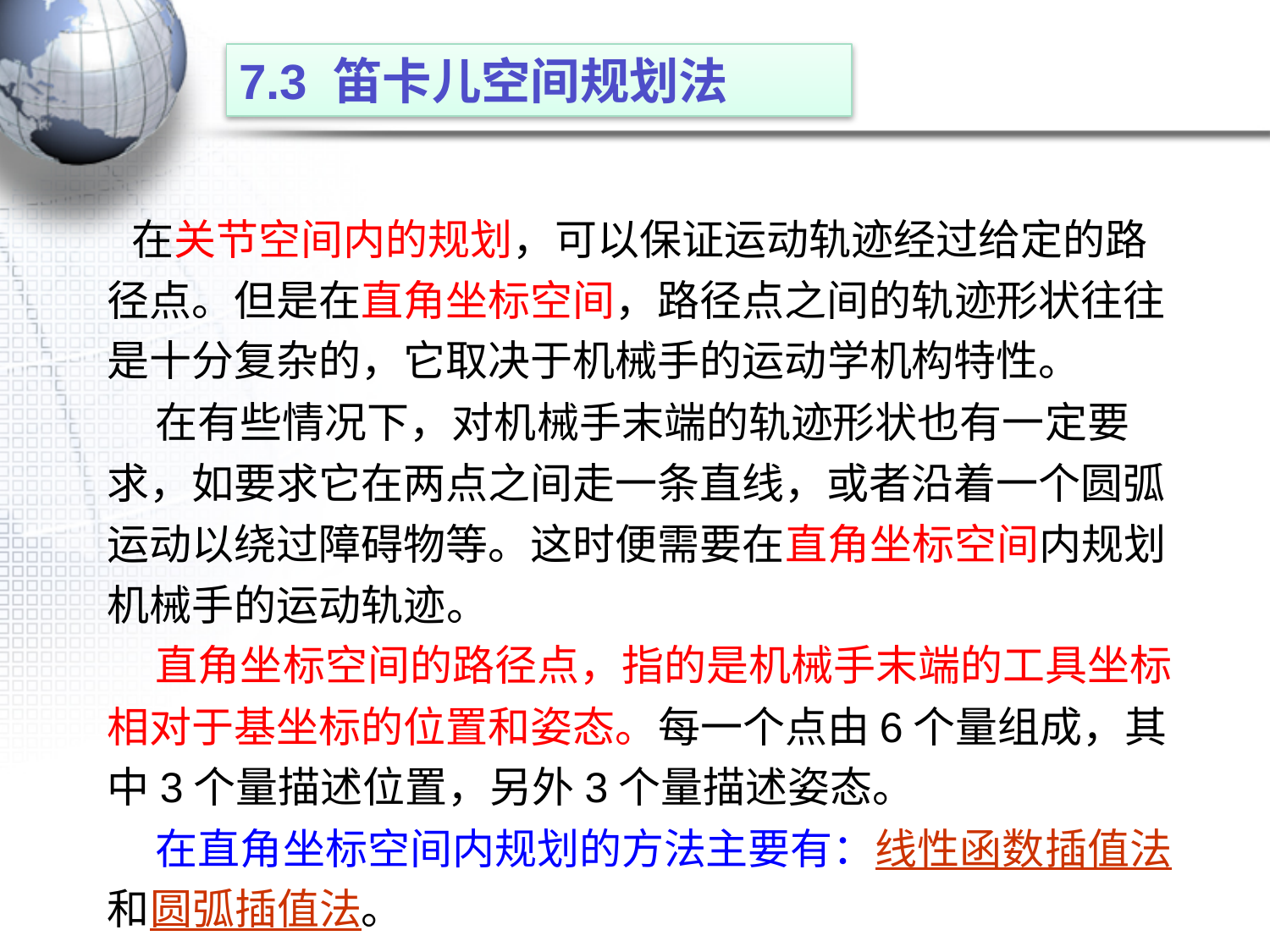

7.3 笛卡儿空间规划法
  在关节空间内的规划，可以保证运动轨迹经过给定的路径点。但是在直角坐标空间，路径点之间的轨迹形状往往是十分复杂的，它取决于机械手的运动学机构特性。
    在有些情况下，对机械手末端的轨迹形状也有一定要求，如要求它在两点之间走一条直线，或者沿着一个圆弧运动以绕过障碍物等。这时便需要在直角坐标空间内规划机械手的运动轨迹。
    直角坐标空间的路径点，指的是机械手末端的工具坐标相对于基坐标的位置和姿态。每一个点由6个量组成，其中3个量描述位置，另外3个量描述姿态。
    在直角坐标空间内规划的方法主要有：线性函数插值法和圆弧插值法。
58